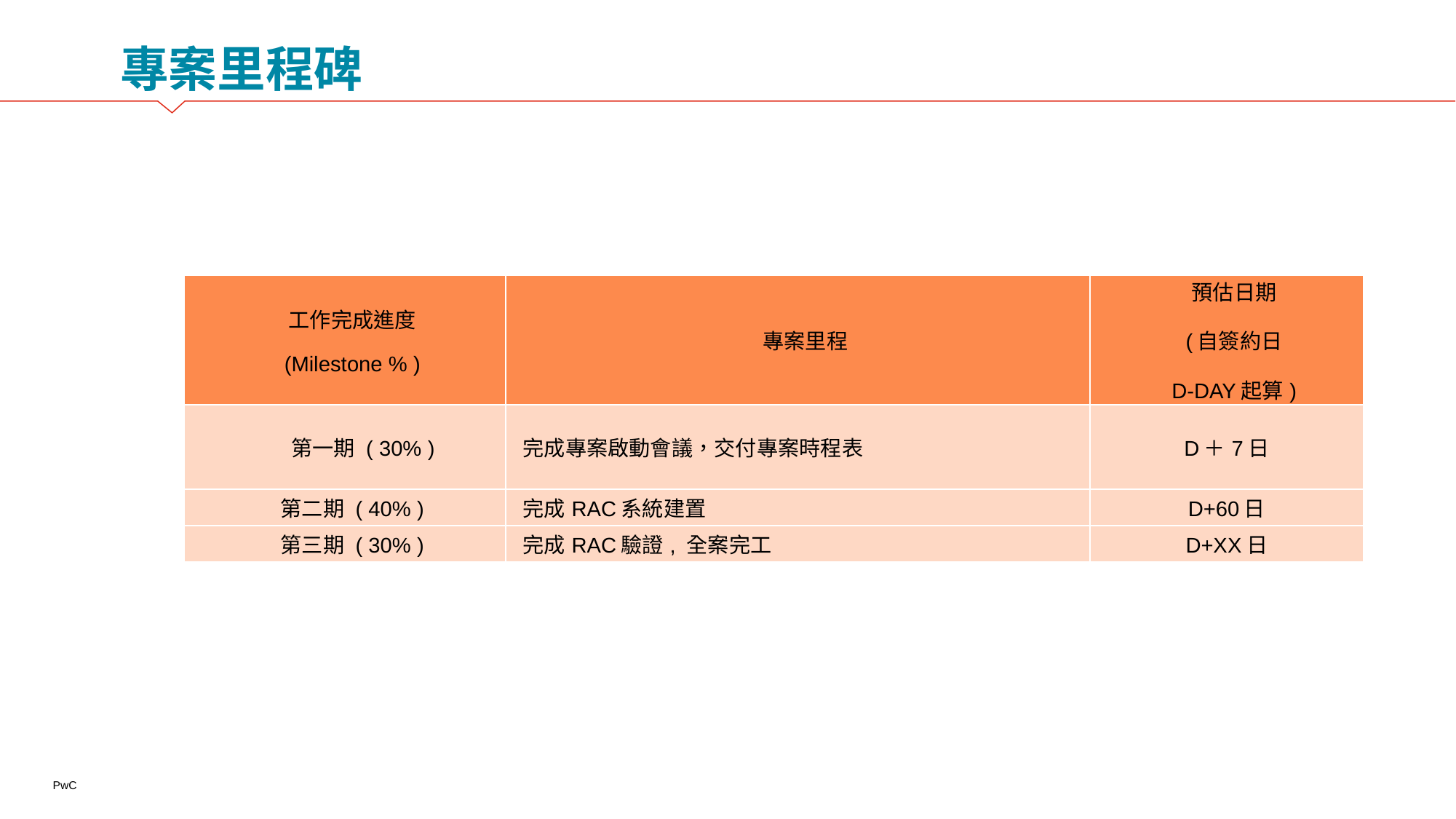

專案里程碑
| 工作完成進度 (Milestone % ) | 專案里程 | 預估日期 (自簽約日 D-DAY起算) |
| --- | --- | --- |
| 第一期 ( 30% ) | 完成專案啟動會議，交付專案時程表 | D＋7日 |
| 第二期 ( 40% ) | 完成RAC系統建置 | D+60日 |
| 第三期 ( 30% ) | 完成RAC驗證, 全案完工 | D+XX日 |